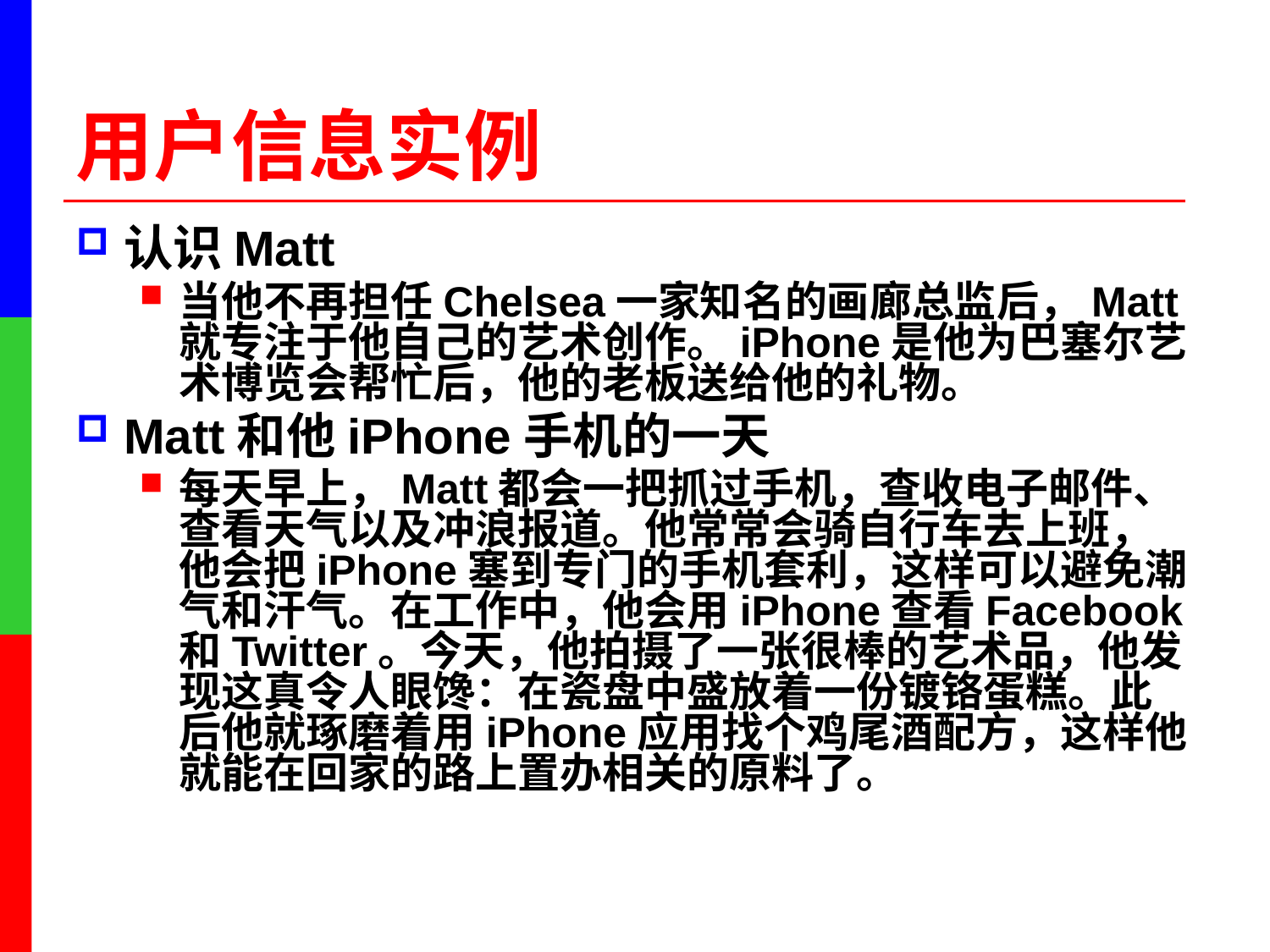

# 用户信息实例
认识Matt
当他不再担任Chelsea一家知名的画廊总监后，Matt就专注于他自己的艺术创作。iPhone是他为巴塞尔艺术博览会帮忙后，他的老板送给他的礼物。
Matt和他iPhone手机的一天
每天早上，Matt都会一把抓过手机，查收电子邮件、查看天气以及冲浪报道。他常常会骑自行车去上班，他会把iPhone塞到专门的手机套利，这样可以避免潮气和汗气。在工作中，他会用iPhone查看Facebook和Twitter。今天，他拍摄了一张很棒的艺术品，他发现这真令人眼馋：在瓷盘中盛放着一份镀铬蛋糕。此后他就琢磨着用iPhone应用找个鸡尾酒配方，这样他就能在回家的路上置办相关的原料了。